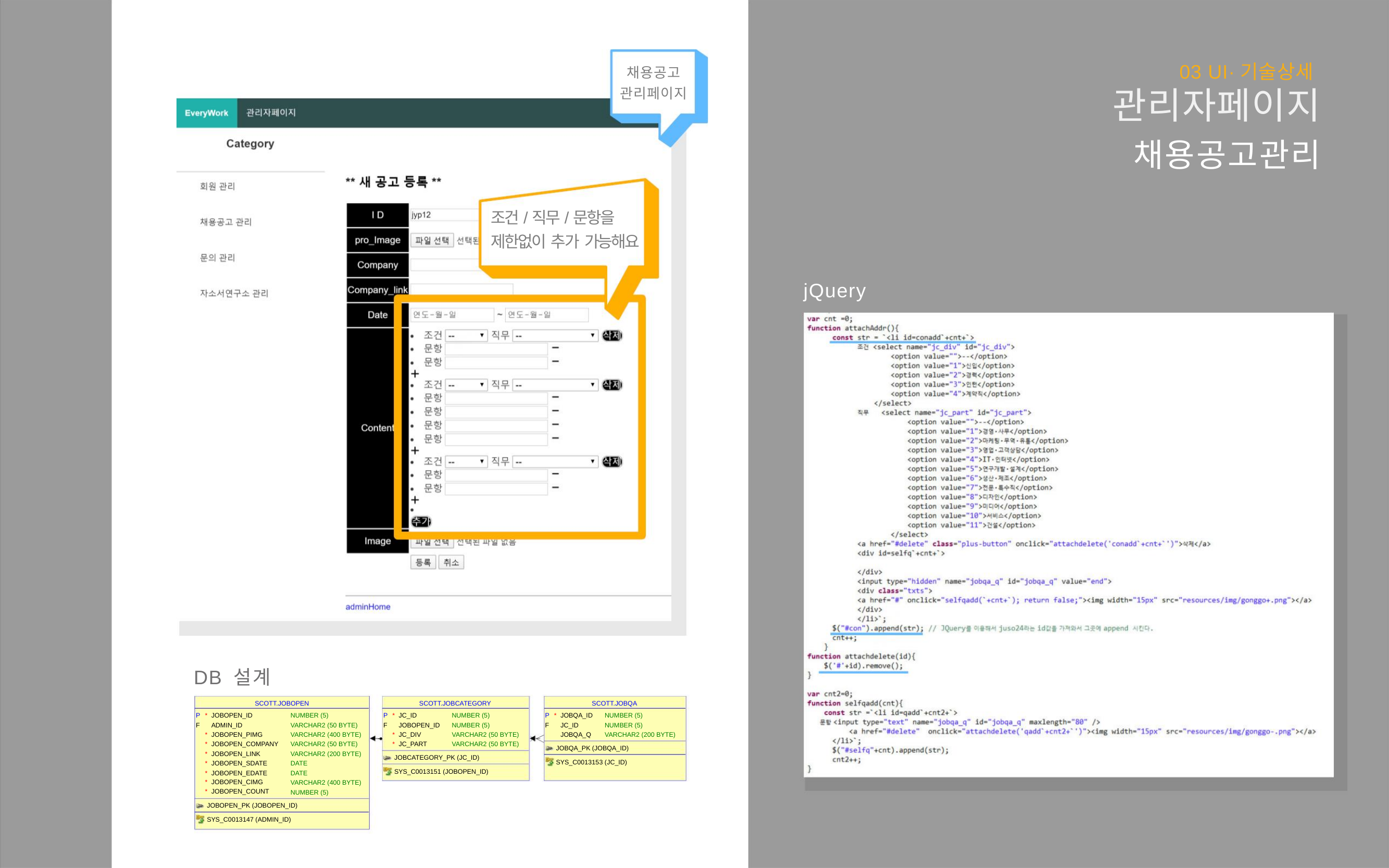

03 UI·기술상세
채용공고
관리자페이지
관리페이지
채용공고관리
조건/직무/문항을
제한없이 추가 가능해요
jQuery
DB 설계

SCOTT.JOBOPEN
NUMBER (5)
SCOTT.JOBCATEGORY
NUMBER (5)
SCOTT.JOBQA
P
F
*
JOBOPEN_ID
P
F
*
JC_ID
P
F
*
JOBQA_ID
JC_ID
NUMBER (5)
ADMIN_ID
VARCHAR2 (50 BYTE)
VARCHAR2 (400 BYTE)
VARCHAR2 (50 BYTE)
VARCHAR2 (200 BYTE)
DATE
JOBOPEN_ID
JC_DIV
NUMBER (5)
NUMBER (5)
*
*
*
*
*
*
*
JOBOPEN_PIMG
JOBOPEN_COMPANY
JOBOPEN_LINK
JOBOPEN_SDATE
JOBOPEN_EDATE
JOBOPEN_CIMG
JOBOPEN_COUNT
*
*
VARCHAR2 (50 BYTE)
VARCHAR2 (50 BYTE)
JOBQA_Q
VARCHAR2 (200 BYTE)
JC_PART
JOBQA_PK (JOBQA_ID)
SYS_C0013153 (JC_ID)
JOBCATEGORY_PK (JC_ID)
SYS_C0013151 (JOBOPEN_ID)
DATE
VARCHAR2 (400 BYTE)
NUMBER (5)
JOBOPEN_PK (JOBOPEN_ID)
SYS_C0013147 (ADMIN_ID)